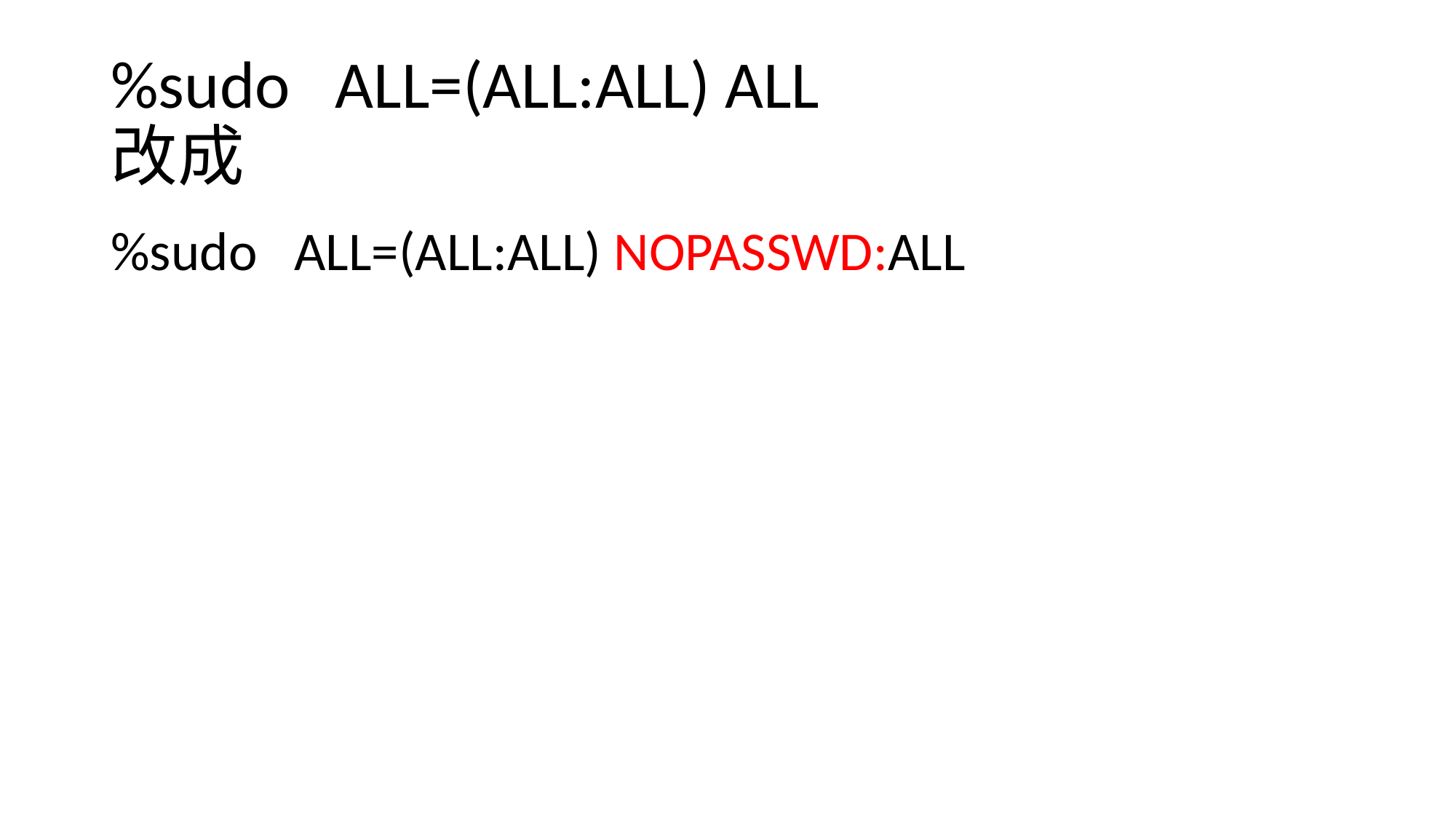

# %sudo   ALL=(ALL:ALL) ALL 改成
%sudo   ALL=(ALL:ALL) NOPASSWD:ALL